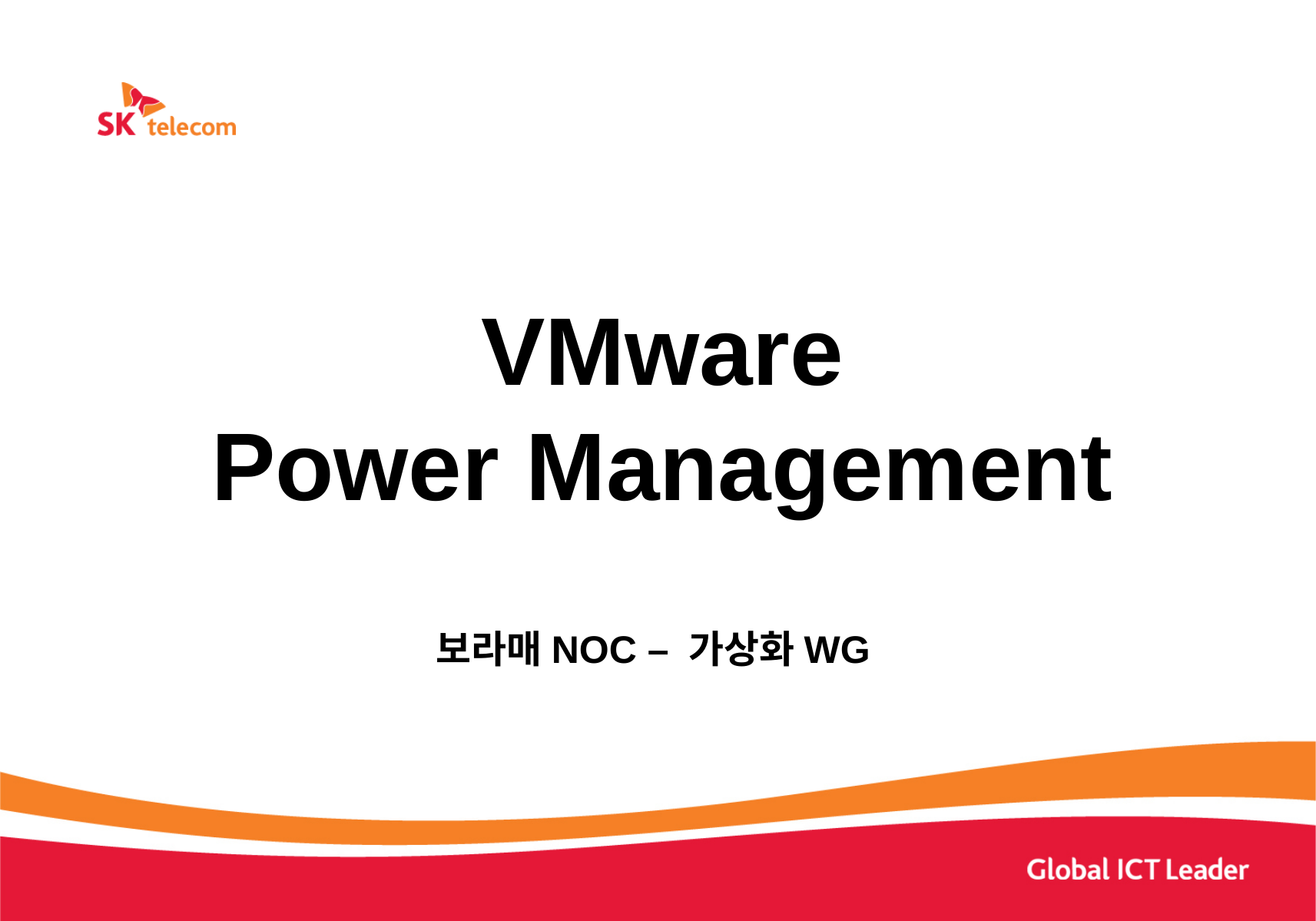

# VMware Power Management
보라매NOC – 가상화WG